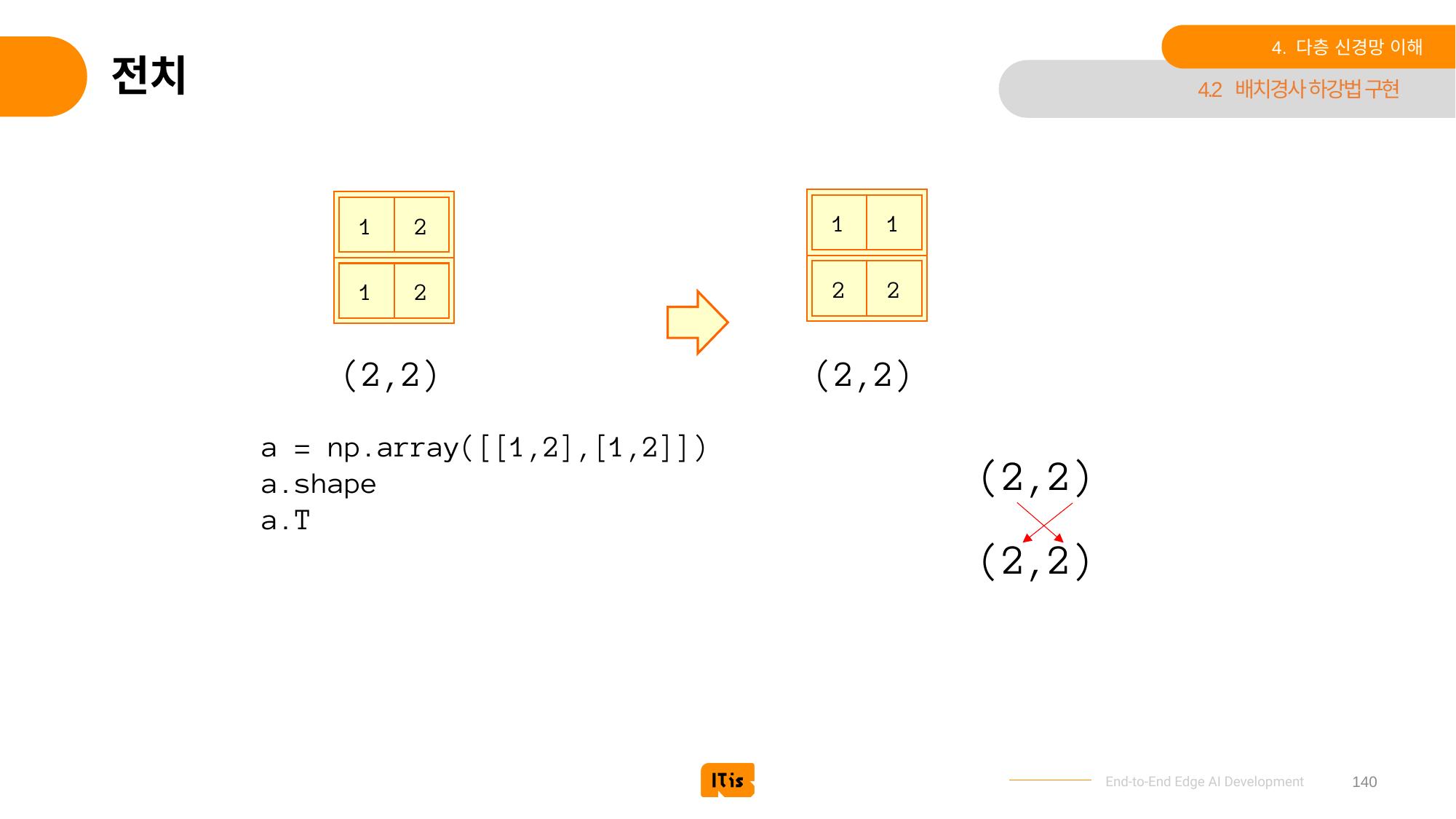

4. 다층 신경망 이해
# 전치
4.2  배치경사 하강법 구현

1
1
2
1

2
2
2
1

(2,2)
(2,2)
a = np.array([[1,2],[1,2]])
a.shape
a.T
(2,2)
(2,2)
140